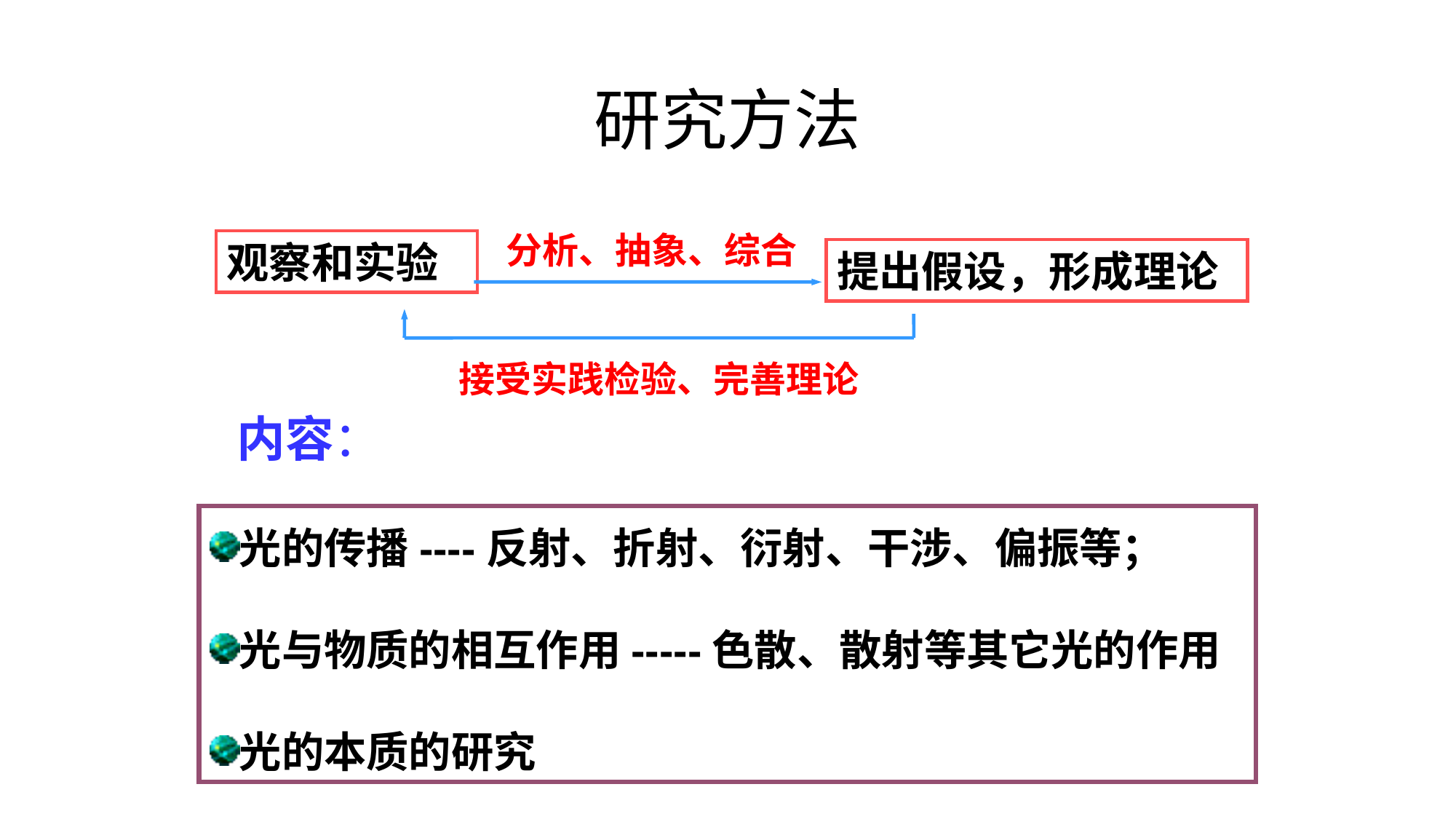

# 研究方法
分析、抽象、综合

观察和实验
提出假设，形成理论

接受实践检验、完善理论
内容：
光的传播----反射、折射、衍射、干涉、偏振等；
光与物质的相互作用-----色散、散射等其它光的作用
光的本质的研究